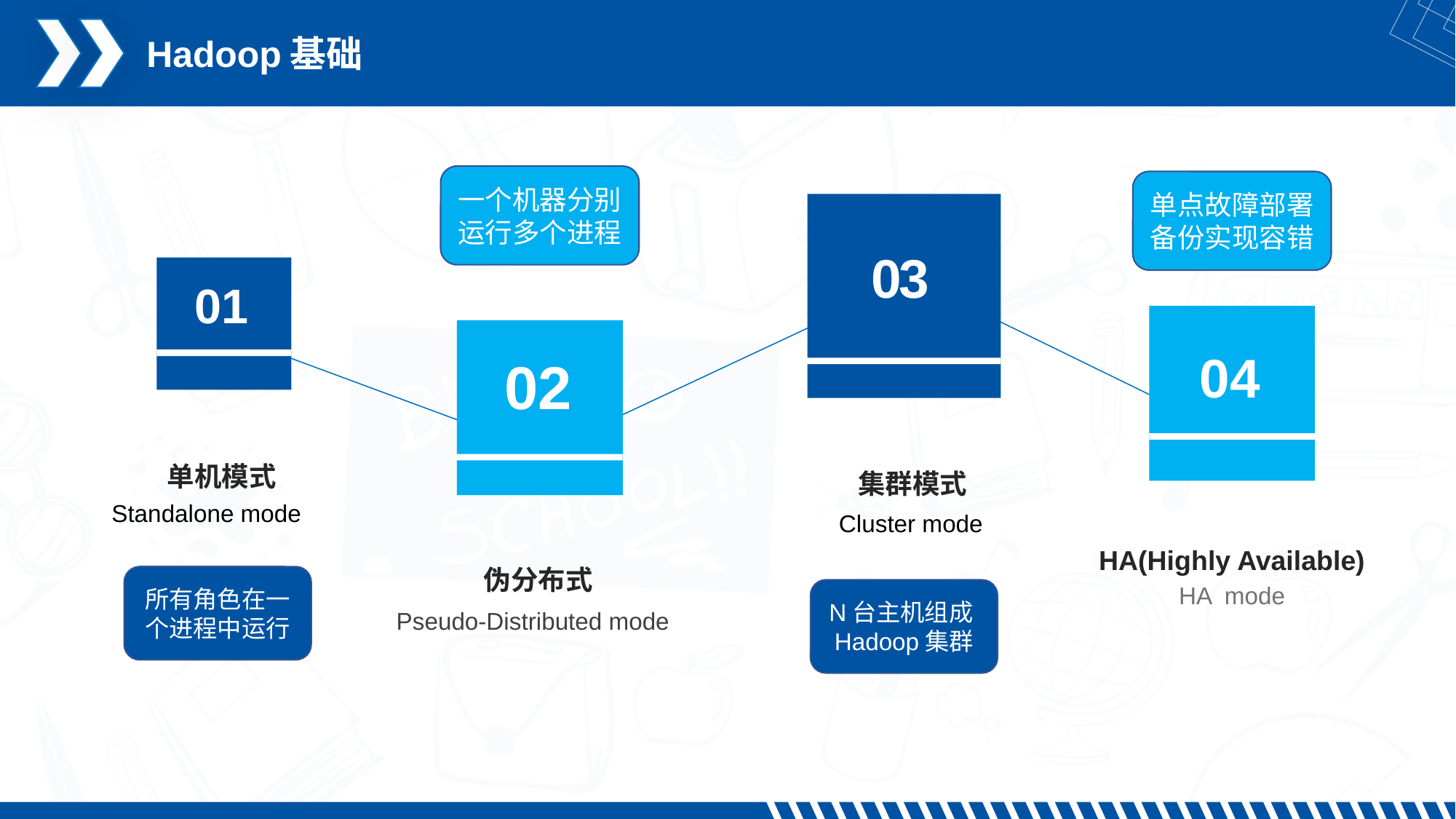

Hadoop基础
一个机器分别运行多个进程
单点故障部署备份实现容错

03

01

04

02

单机模式
集群模式
Standalone mode
Cluster mode
HA(Highly Available)
伪分布式
所有角色在一个进程中运行
HA  mode
N台主机组成Hadoop集群
Pseudo-Distributed mode